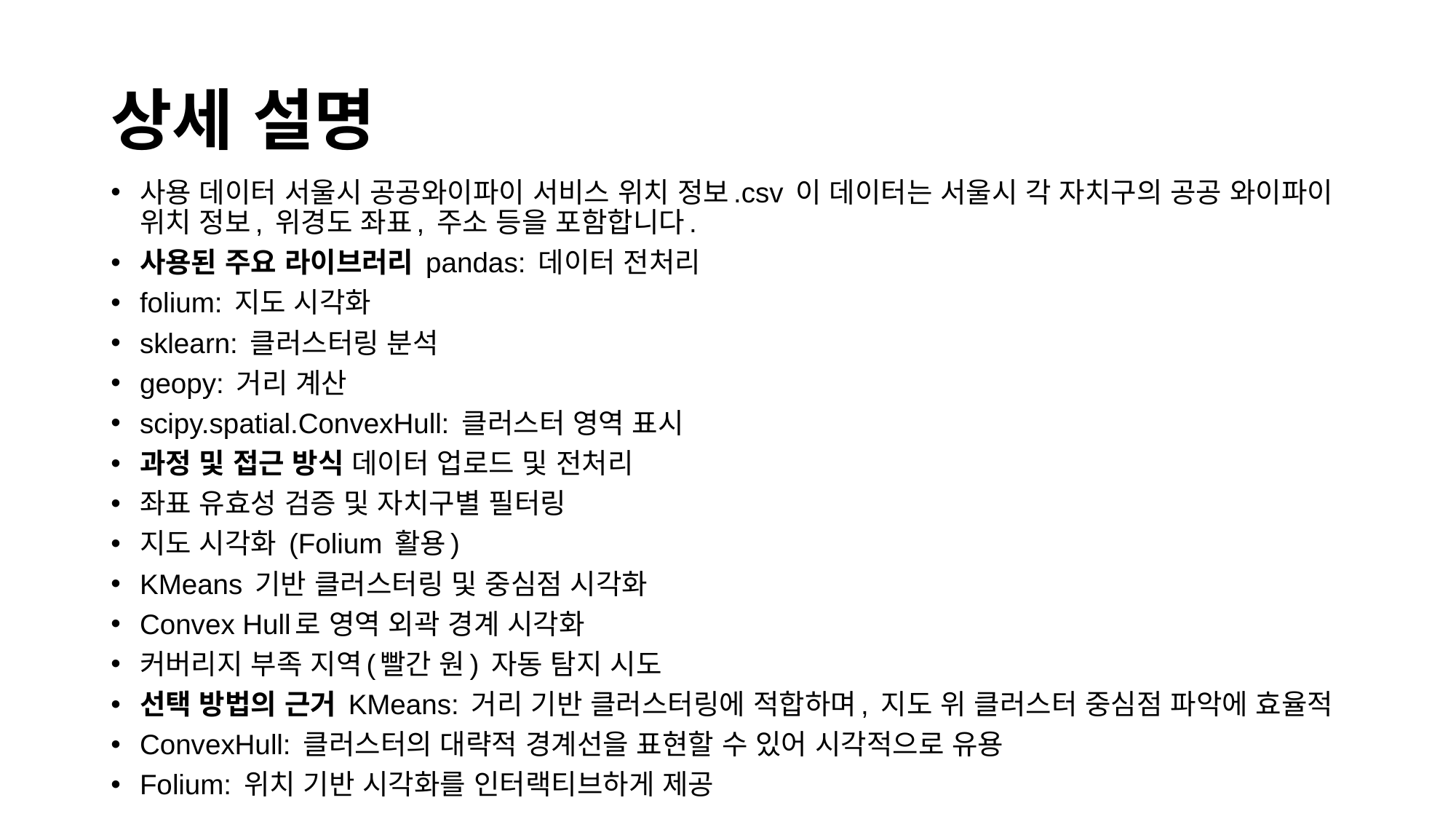

# 상세 설명
사용 데이터 서울시 공공와이파이 서비스 위치 정보.csv 이 데이터는 서울시 각 자치구의 공공 와이파이 위치 정보, 위경도 좌표, 주소 등을 포함합니다.
사용된 주요 라이브러리 pandas: 데이터 전처리
folium: 지도 시각화
sklearn: 클러스터링 분석
geopy: 거리 계산
scipy.spatial.ConvexHull: 클러스터 영역 표시
과정 및 접근 방식 데이터 업로드 및 전처리
좌표 유효성 검증 및 자치구별 필터링
지도 시각화 (Folium 활용)
KMeans 기반 클러스터링 및 중심점 시각화
Convex Hull로 영역 외곽 경계 시각화
커버리지 부족 지역(빨간 원) 자동 탐지 시도
선택 방법의 근거 KMeans: 거리 기반 클러스터링에 적합하며, 지도 위 클러스터 중심점 파악에 효율적
ConvexHull: 클러스터의 대략적 경계선을 표현할 수 있어 시각적으로 유용
Folium: 위치 기반 시각화를 인터랙티브하게 제공